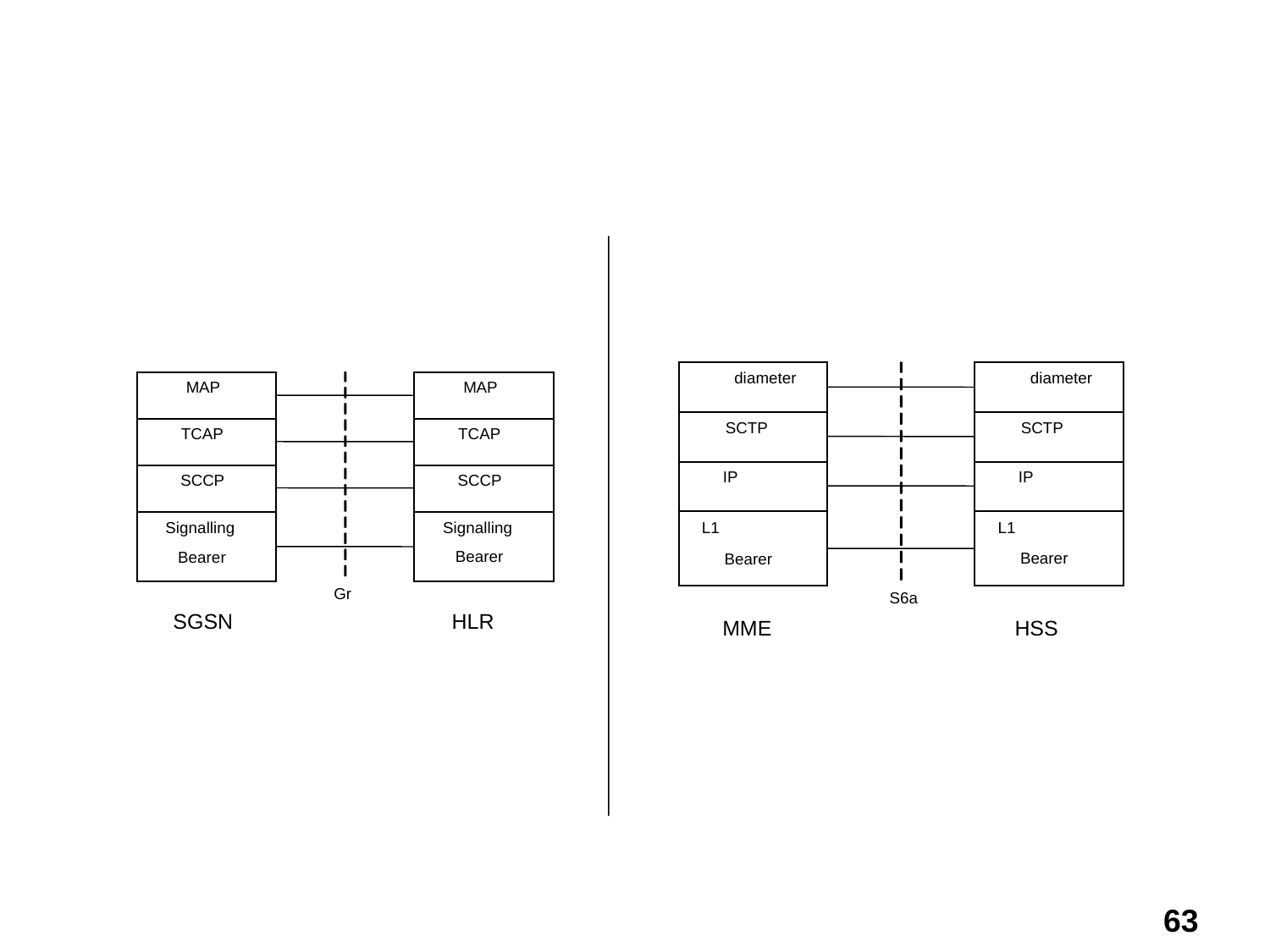

S6a/Gr控制面协议对比

diameter
diameter

SCTP
SCTP

IP
IP

L1
L1

Bearer
Bearer

S6a

MME
HSS

MAP
MAP

TCAP
TCAP

SCCP
SCCP

Signalling
Signalling

Bearer
Bearer

Gr

SGSN
HLR